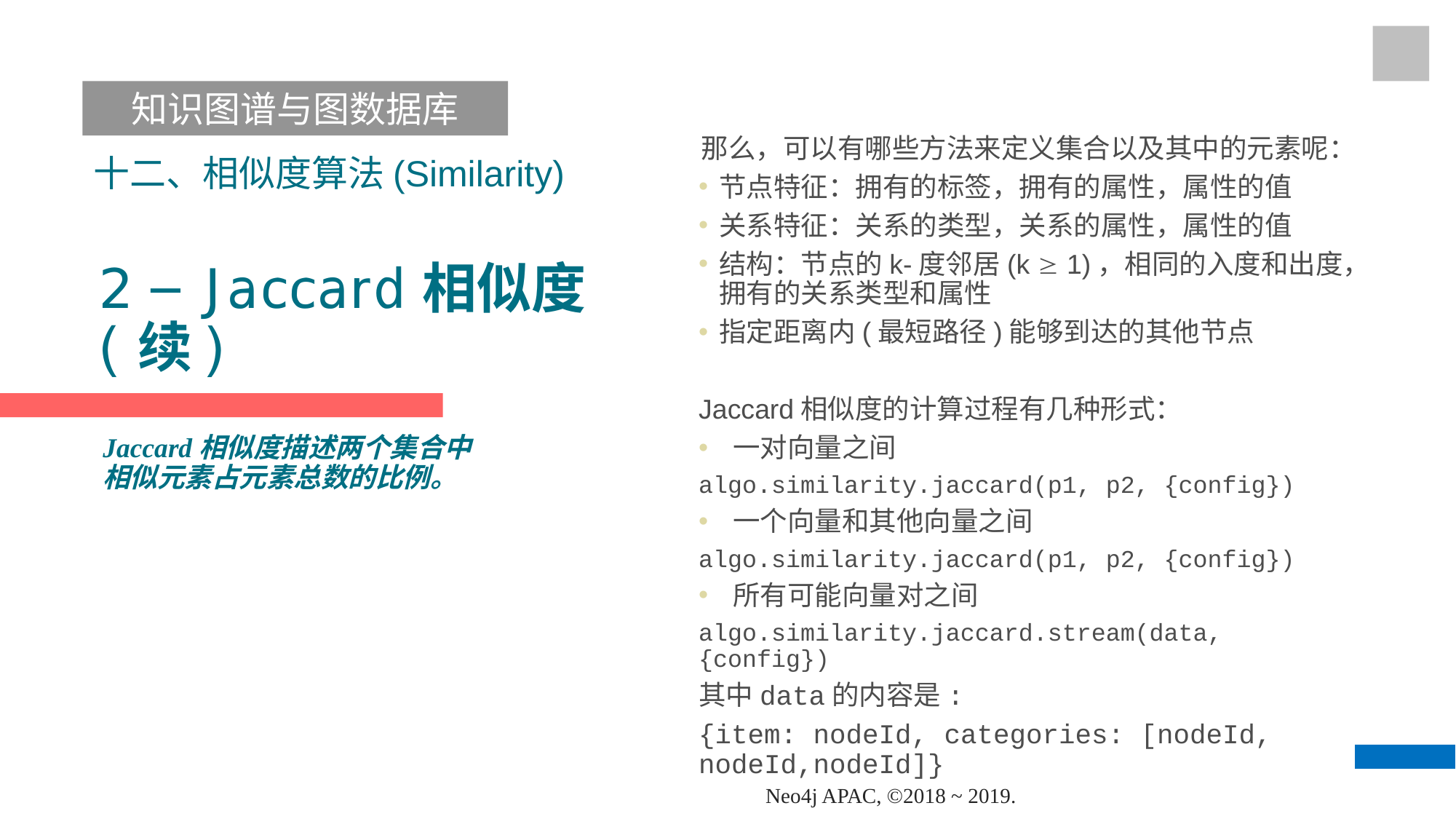

知识图谱与图数据库
      那么，可以有哪些方法来定义集合以及其中的元素呢：
节点特征：拥有的标签，拥有的属性，属性的值
关系特征：关系的类型，关系的属性，属性的值
结构：节点的k-度邻居(k ≥ 1)，相同的入度和出度，拥有的关系类型和属性
指定距离内(最短路径)能够到达的其他节点

Jaccard相似度的计算过程有几种形式：
一对向量之间
algo.similarity.jaccard(p1, p2, {config})
一个向量和其他向量之间
algo.similarity.jaccard(p1, p2, {config})
所有可能向量对之间
algo.similarity.jaccard.stream(data, {config})
其中data的内容是:
{item: nodeId, categories: [nodeId, nodeId,nodeId]}

十二、相似度算法(Similarity)
# 2 – Jaccard相似度(续)
Jaccard相似度描述两个集合中相似元素占元素总数的比例。